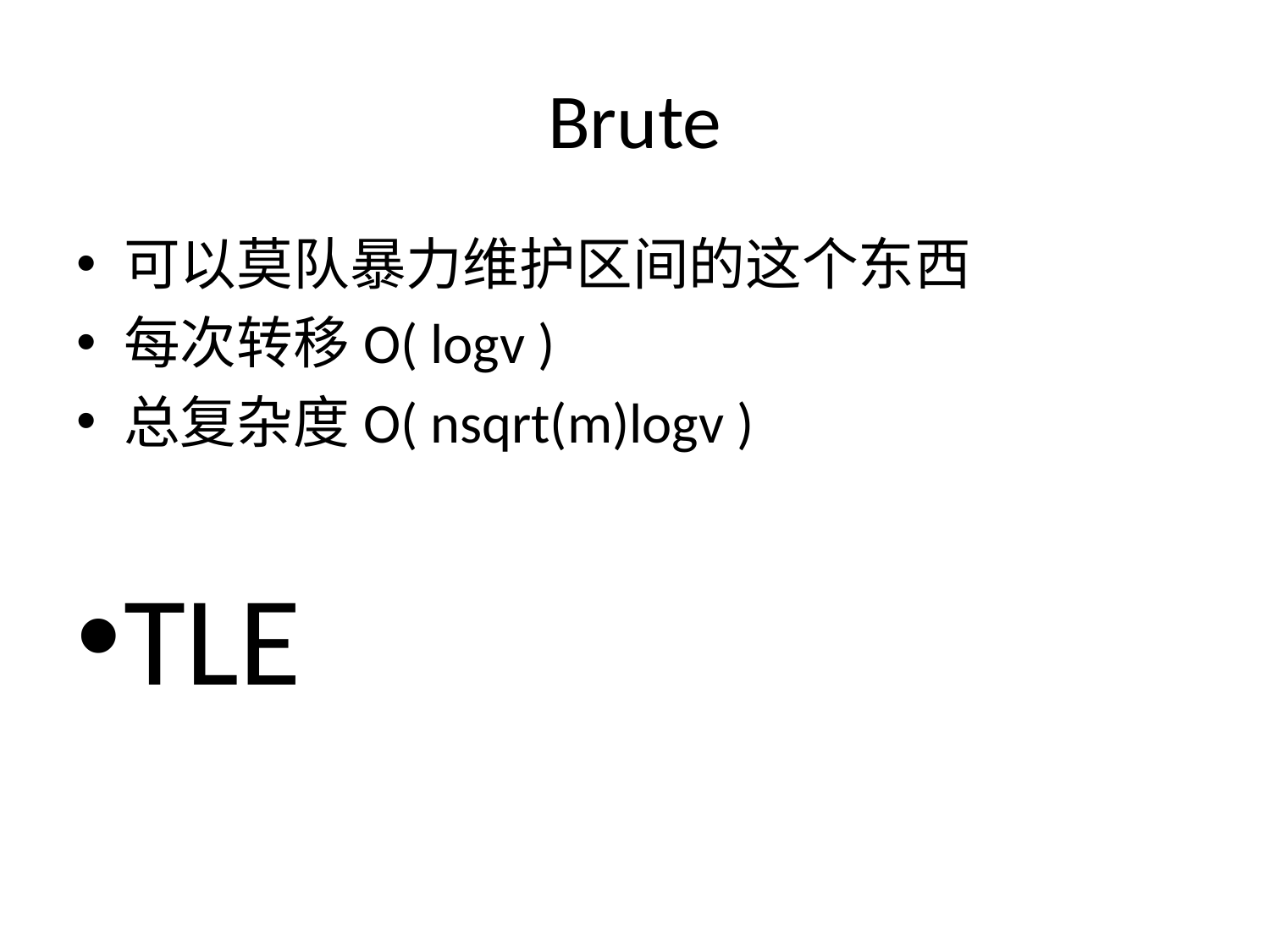

# Brute
可以莫队暴力维护区间的这个东西
每次转移O( logv )
总复杂度O( nsqrt(m)logv )

TLE